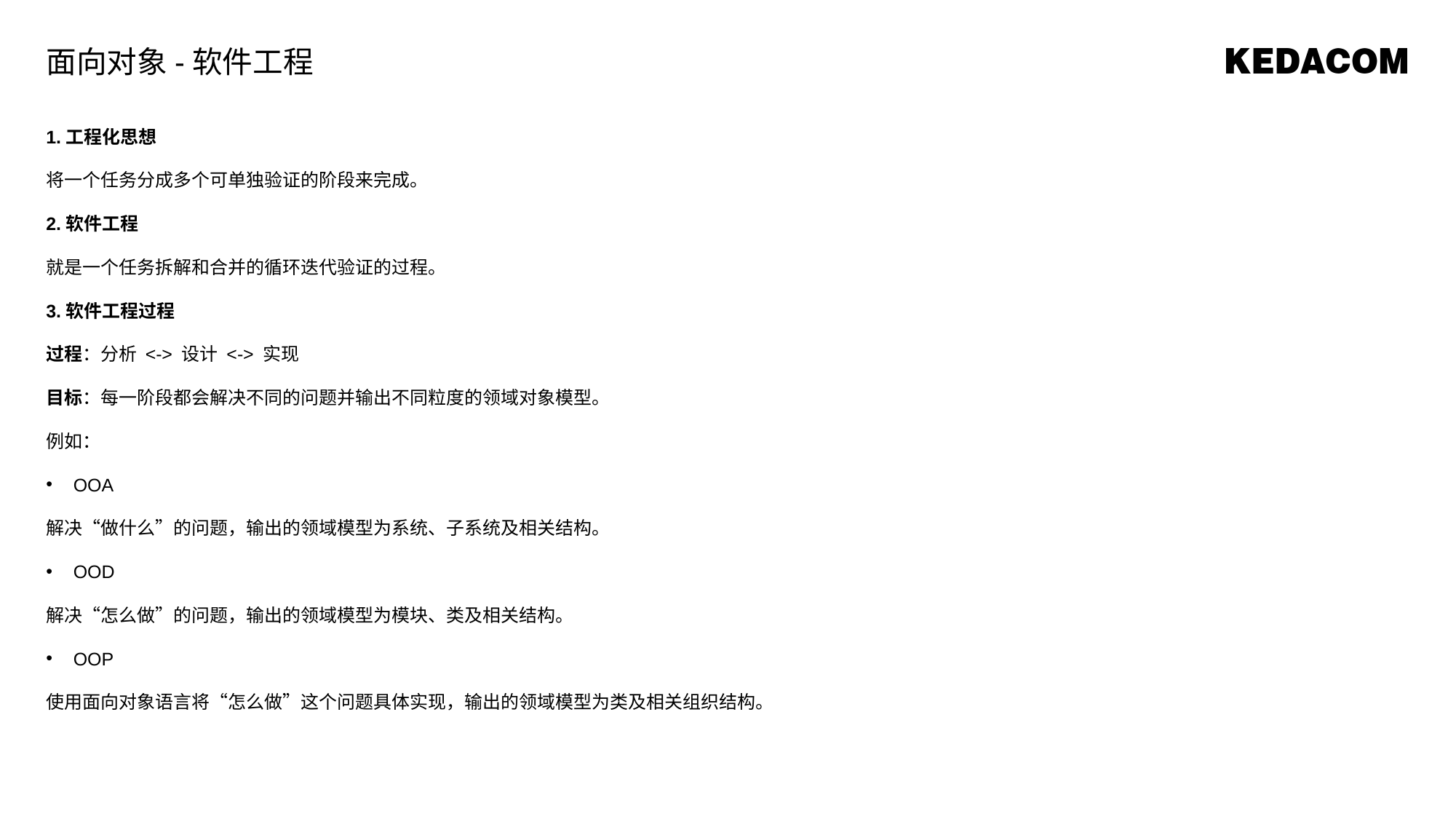

面向对象-软件工程
1.工程化思想
将一个任务分成多个可单独验证的阶段来完成。
2.软件工程
就是一个任务拆解和合并的循环迭代验证的过程。
3.软件工程过程
过程：分析 <-> 设计 <-> 实现
目标：每一阶段都会解决不同的问题并输出不同粒度的领域对象模型。
例如：
OOA
解决“做什么”的问题，输出的领域模型为系统、子系统及相关结构。
OOD
解决“怎么做”的问题，输出的领域模型为模块、类及相关结构。
OOP
使用面向对象语言将“怎么做”这个问题具体实现，输出的领域模型为类及相关组织结构。